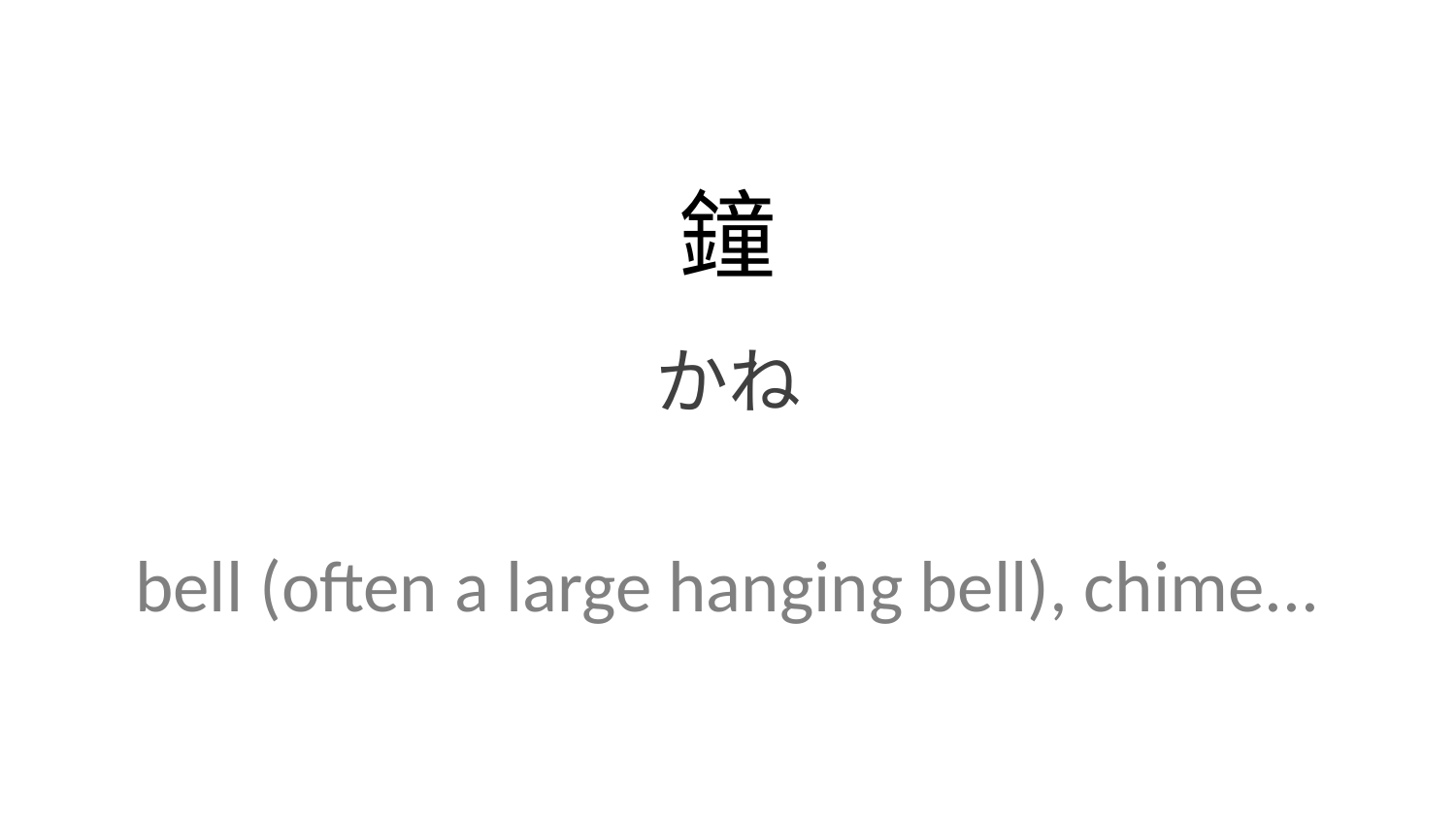

鐘

かね
bell (often a large hanging bell), chime...